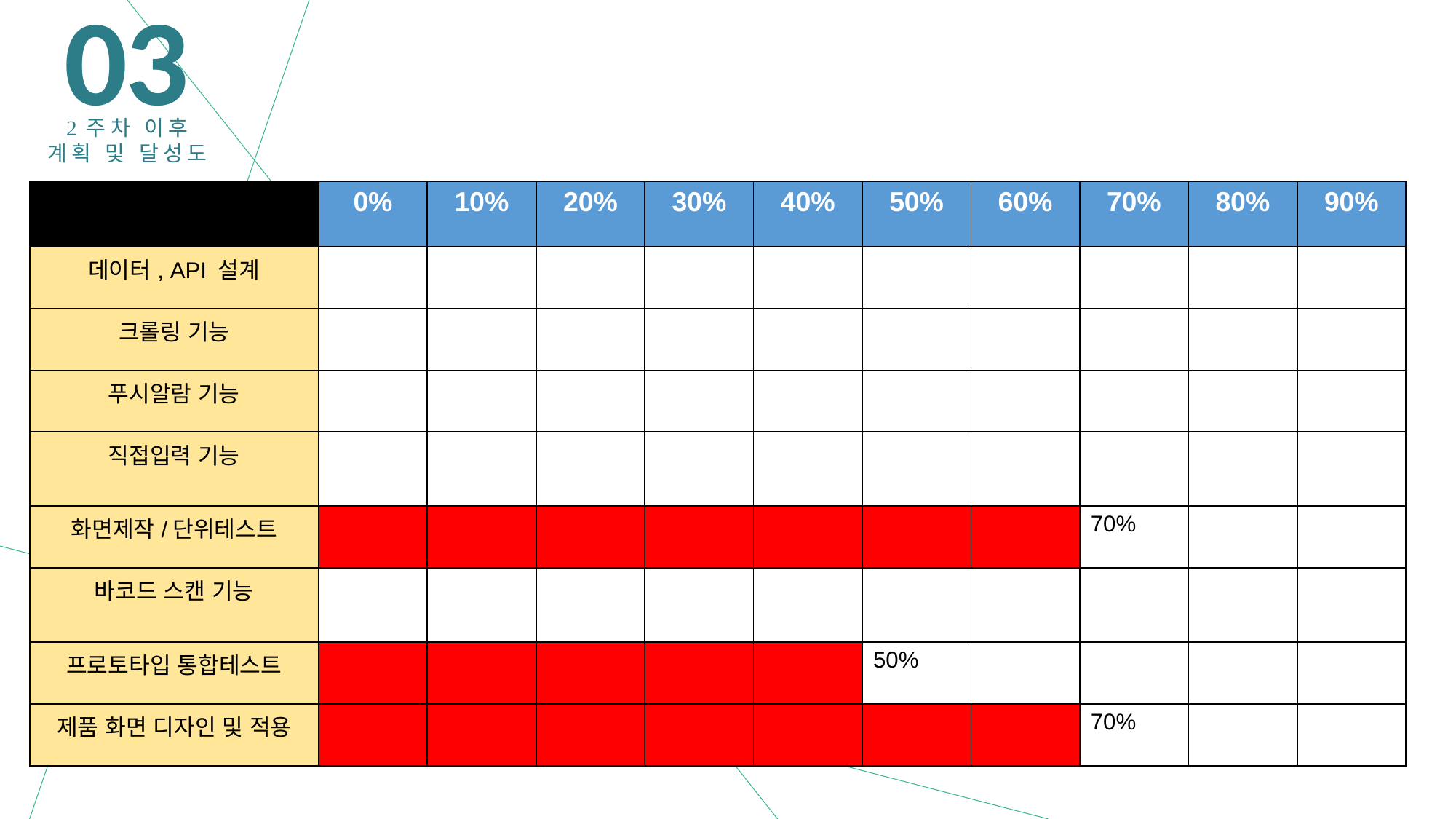

03
2주차 이후
계획 및 달성도
|  | 0% | 10% | 20% | 30% | 40% | 50% | 60% | 70% | 80% | 90% |
| --- | --- | --- | --- | --- | --- | --- | --- | --- | --- | --- |
| 데이터, API 설계 |  |  |  |  |  |  |  |  |  |  |
| 크롤링 기능 |  |  |  |  |  |  |  |  |  |  |
| 푸시알람 기능 |  |  |  |  |  |  |  |  |  |  |
| 직접입력 기능 |  |  |  |  |  |  |  |  |  |  |
| 화면제작/단위테스트 |  |  |  |  |  |  |  | 70% |  |  |
| 바코드 스캔 기능 |  |  |  |  |  |  |  |  |  |  |
| 프로토타입 통합테스트 |  |  |  |  |  | 50% |  |  |  |  |
| 제품 화면 디자인 및 적용 |  |  |  |  |  |  |  | 70% |  |  |